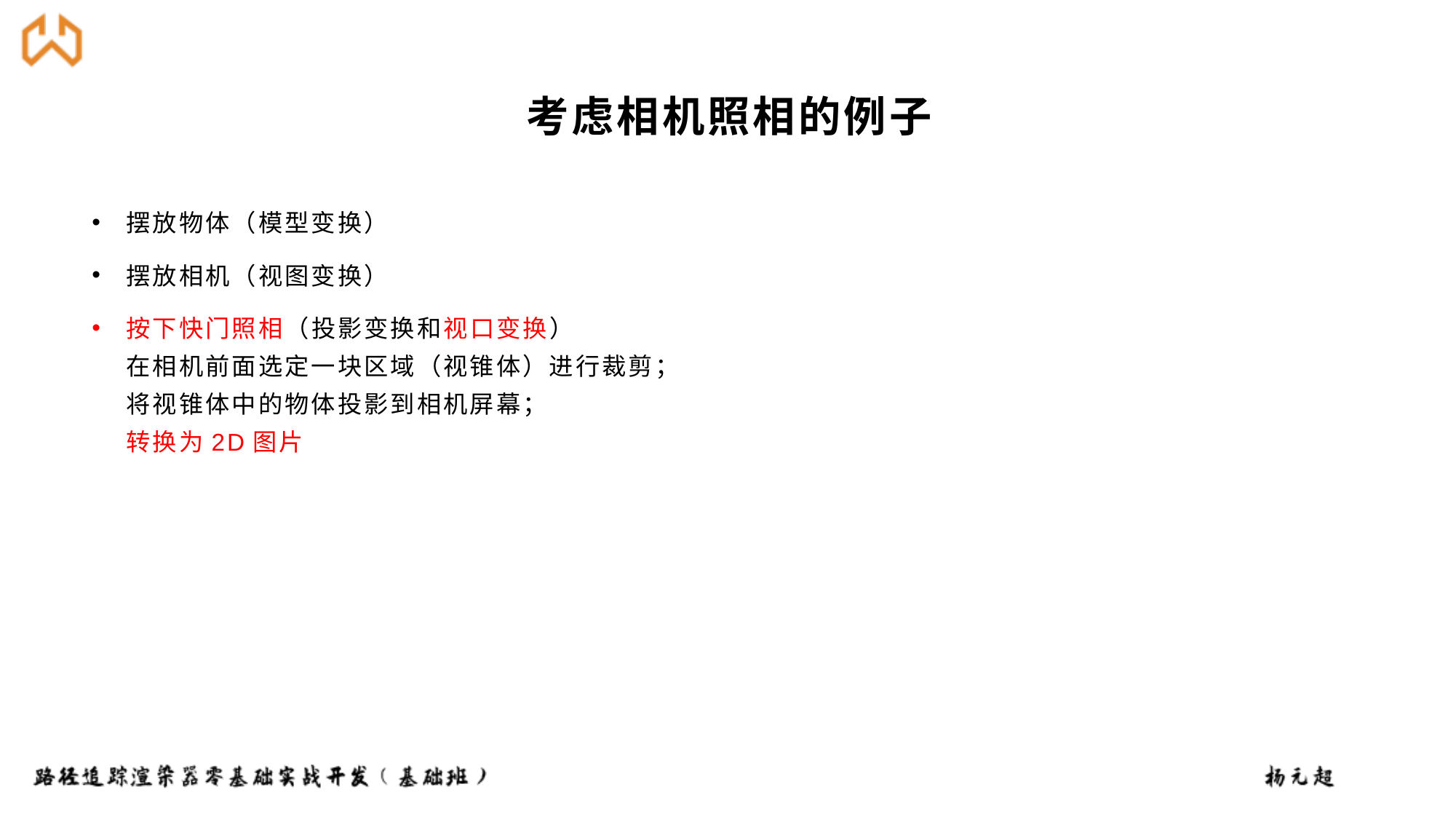

# 考虑相机照相的例子
摆放物体（模型变换）
摆放相机（视图变换）
按下快门照相（投影变换和视口变换）
在相机前面选定一块区域（视锥体）进行裁剪；
将视锥体中的物体投影到相机屏幕；
转换为2D图片